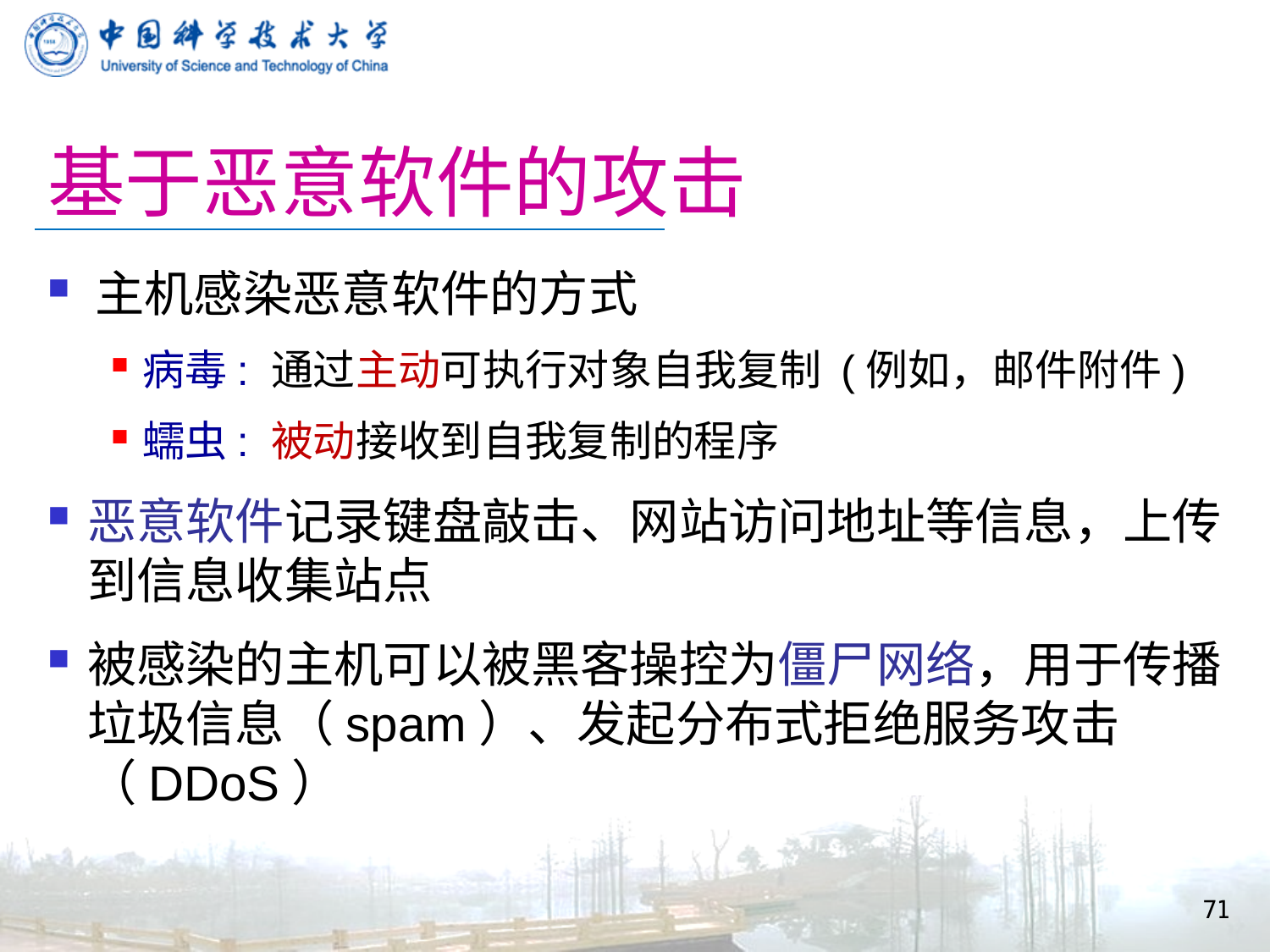

# 基于恶意软件的攻击
主机感染恶意软件的方式
病毒: 通过主动可执行对象自我复制 (例如，邮件附件)
蠕虫: 被动接收到自我复制的程序
恶意软件记录键盘敲击、网站访问地址等信息，上传到信息收集站点
被感染的主机可以被黑客操控为僵尸网络，用于传播垃圾信息（spam）、发起分布式拒绝服务攻击（DDoS）

71